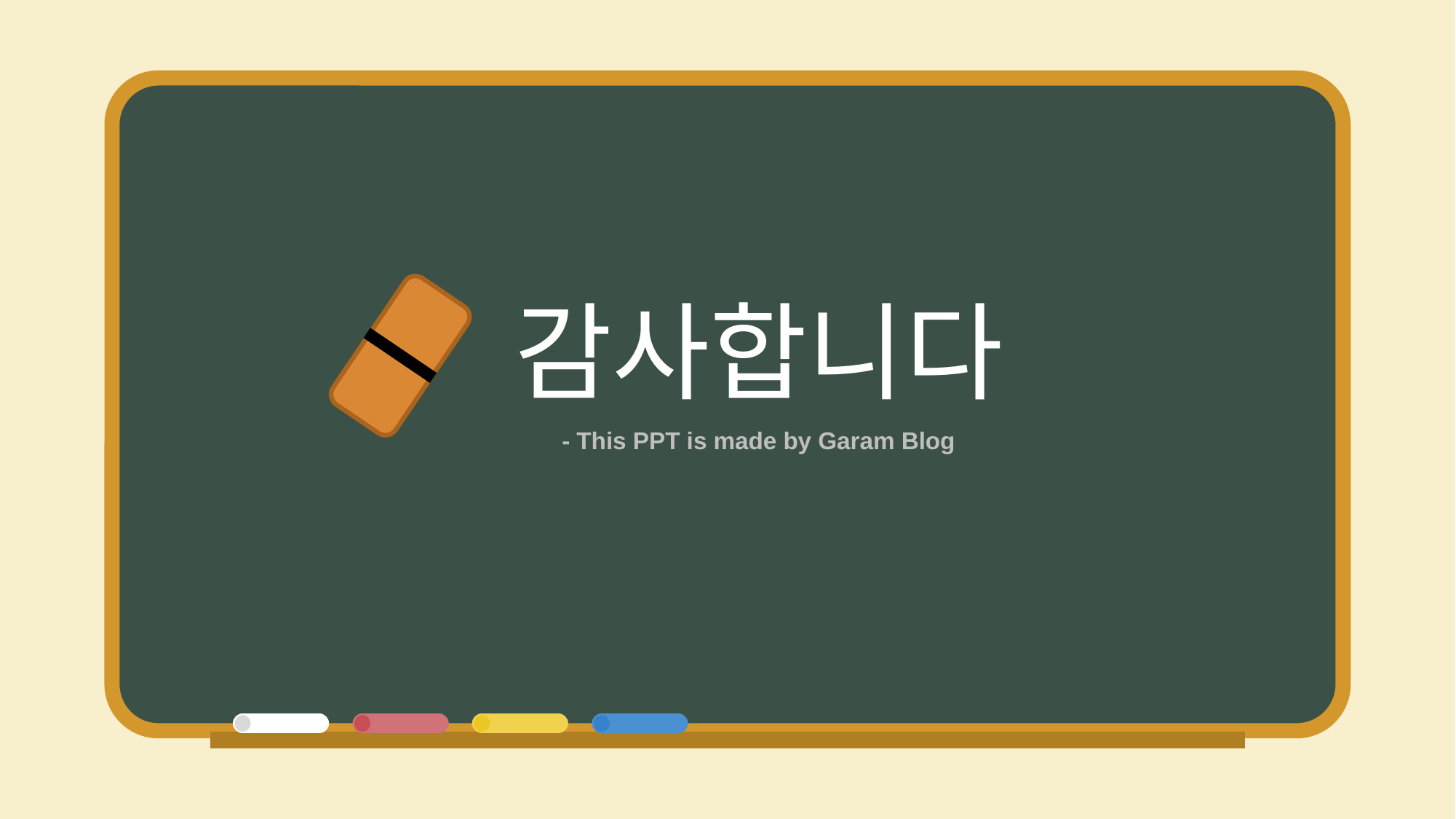

감사합니다

- This PPT is made by Garam Blog